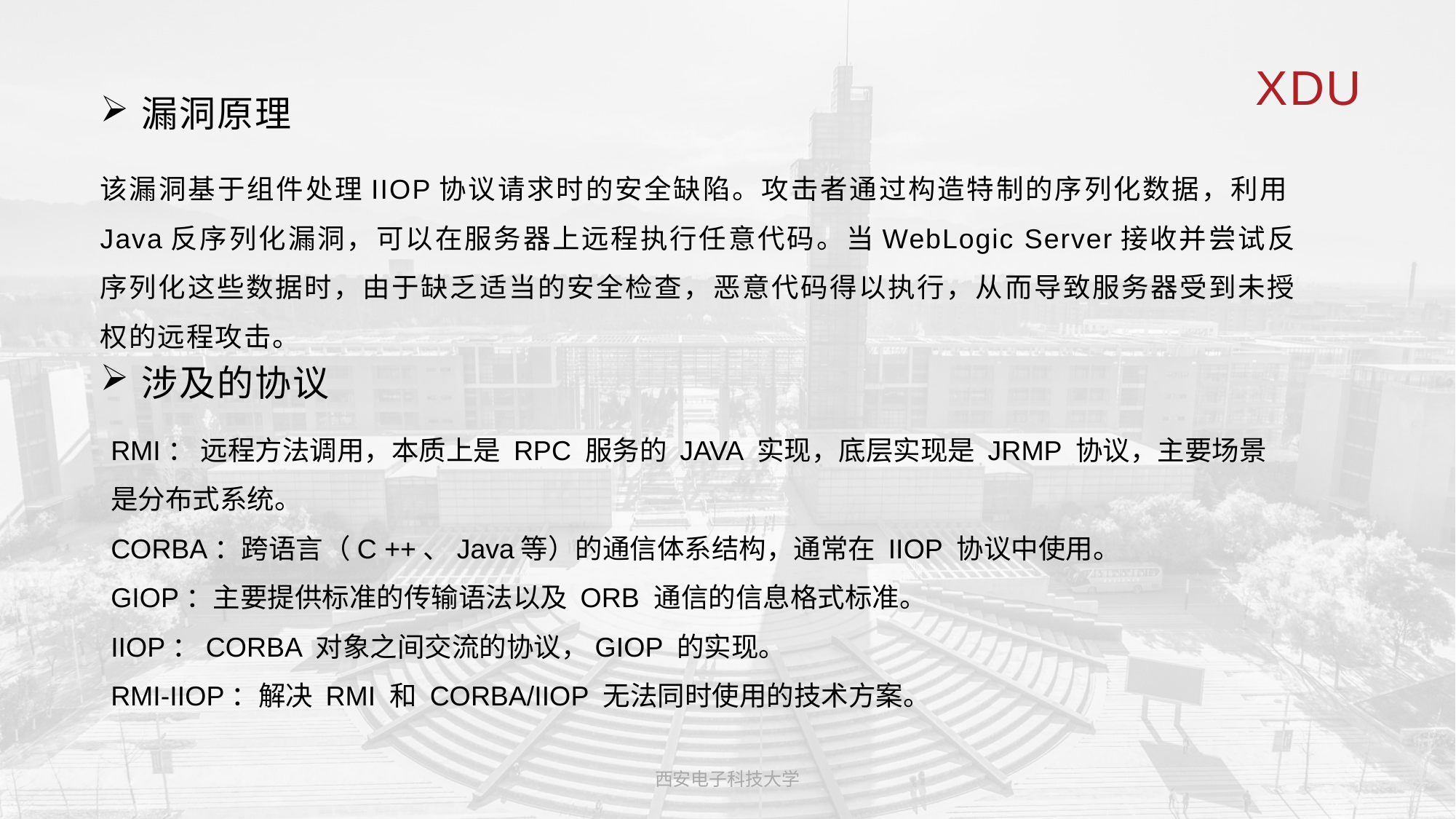

# 漏洞原理
该漏洞基于组件处理IIOP协议请求时的安全缺陷。攻击者通过构造特制的序列化数据，利用Java反序列化漏洞，可以在服务器上远程执行任意代码。当WebLogic Server接收并尝试反序列化这些数据时，由于缺乏适当的安全检查，恶意代码得以执行，从而导致服务器受到未授权的远程攻击。
涉及的协议
RMI：​ 远程方法调用，本质上是 RPC 服务的 JAVA 实现，底层实现是 JRMP 协议，主要场景是分布式系统。
CORBA：跨语言（C ++、Java等）的通信体系结构，通常在 IIOP 协议中使用。
GIOP：主要提供标准的传输语法以及 ORB 通信的信息格式标准。
IIOP：CORBA 对象之间交流的协议，GIOP 的实现。
RMI-IIOP：解决 RMI 和 CORBA/IIOP 无法同时使用的技术方案。

西安电子科技大学
8